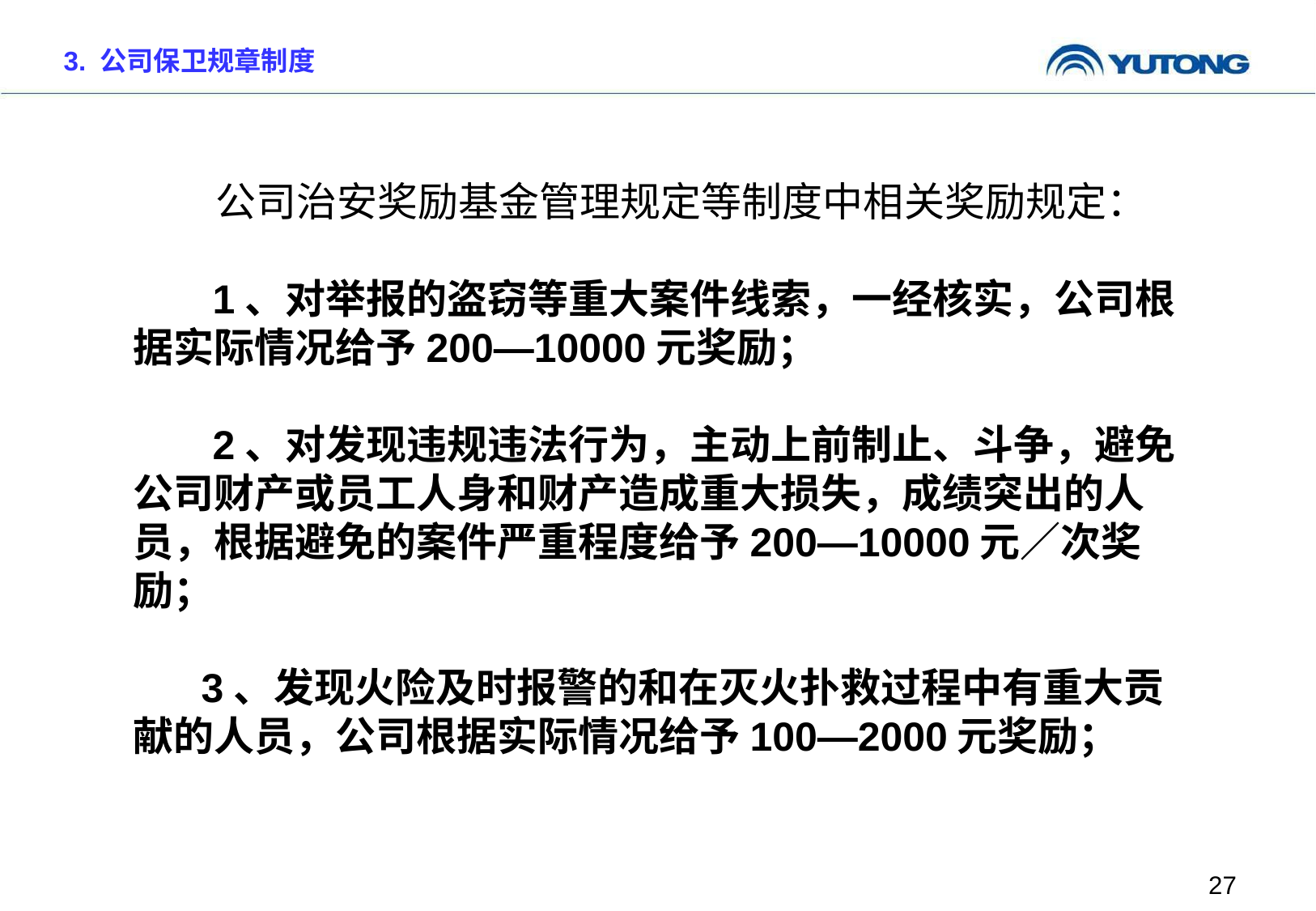

3. 公司保卫规章制度

        公司治安奖励基金管理规定等制度中相关奖励规定：

       1、对举报的盗窃等重大案件线索，一经核实，公司根据实际情况给予200—10000元奖励；

       2、对发现违规违法行为，主动上前制止、斗争，避免公司财产或员工人身和财产造成重大损失，成绩突出的人员，根据避免的案件严重程度给予200—10000元∕次奖励；

      3、发现火险及时报警的和在灭火扑救过程中有重大贡献的人员，公司根据实际情况给予100—2000元奖励；
27